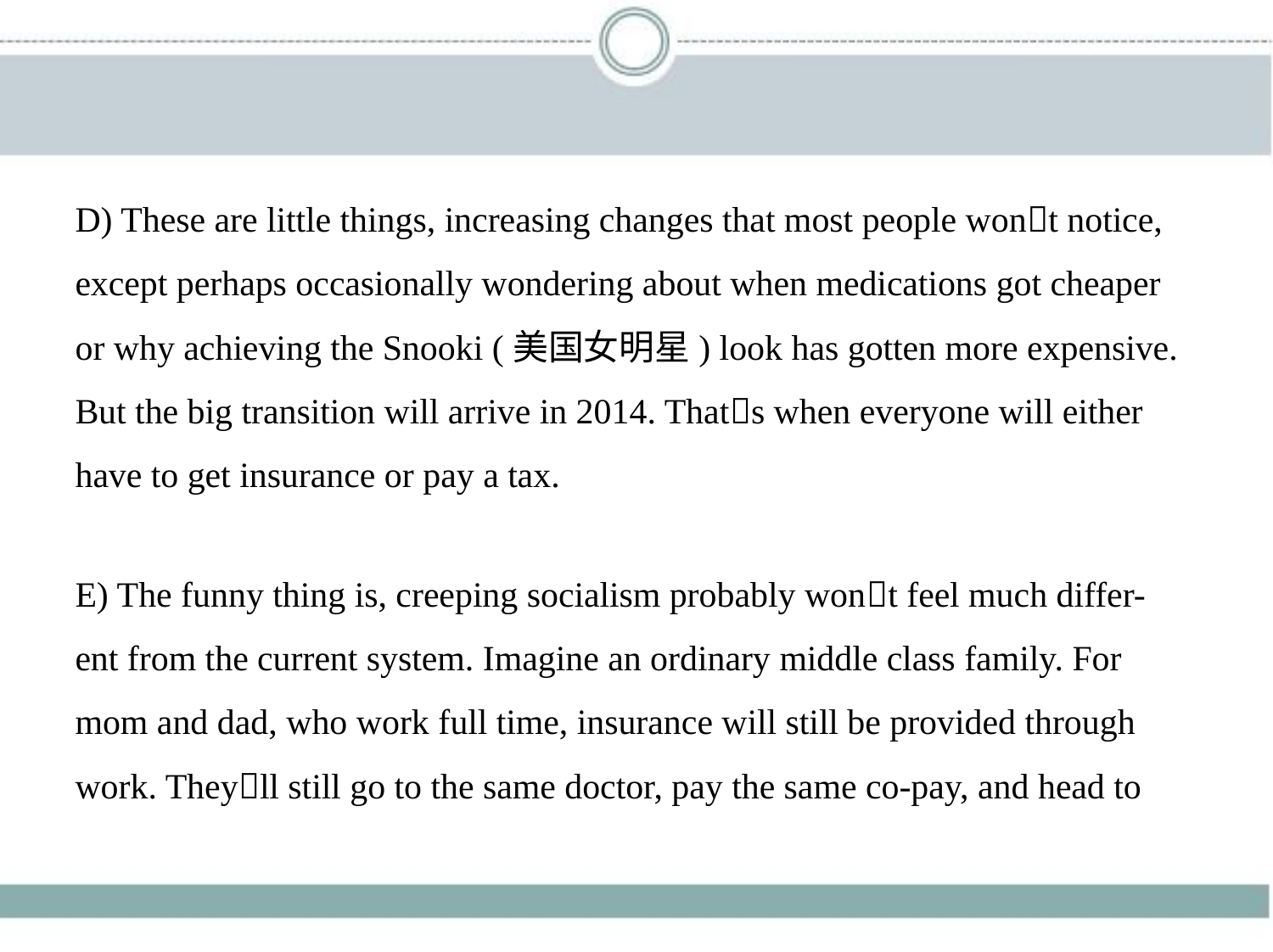

D) These are little things, increasing changes that most people won􀆳t notice,
except perhaps occasionally wondering about when medications got cheaper
or why achieving the Snooki (美国女明星) look has gotten more expensive.
But the big transition will arrive in 2014. That􀆳s when everyone will either
have to get insurance or pay a tax.
E) The funny thing is, creeping socialism probably won􀆳t feel much differ-
ent from the current system. Imagine an ordinary middle class family. For
mom and dad, who work full time, insurance will still be provided through
work. They􀆳ll still go to the same doctor, pay the same co-pay, and head to